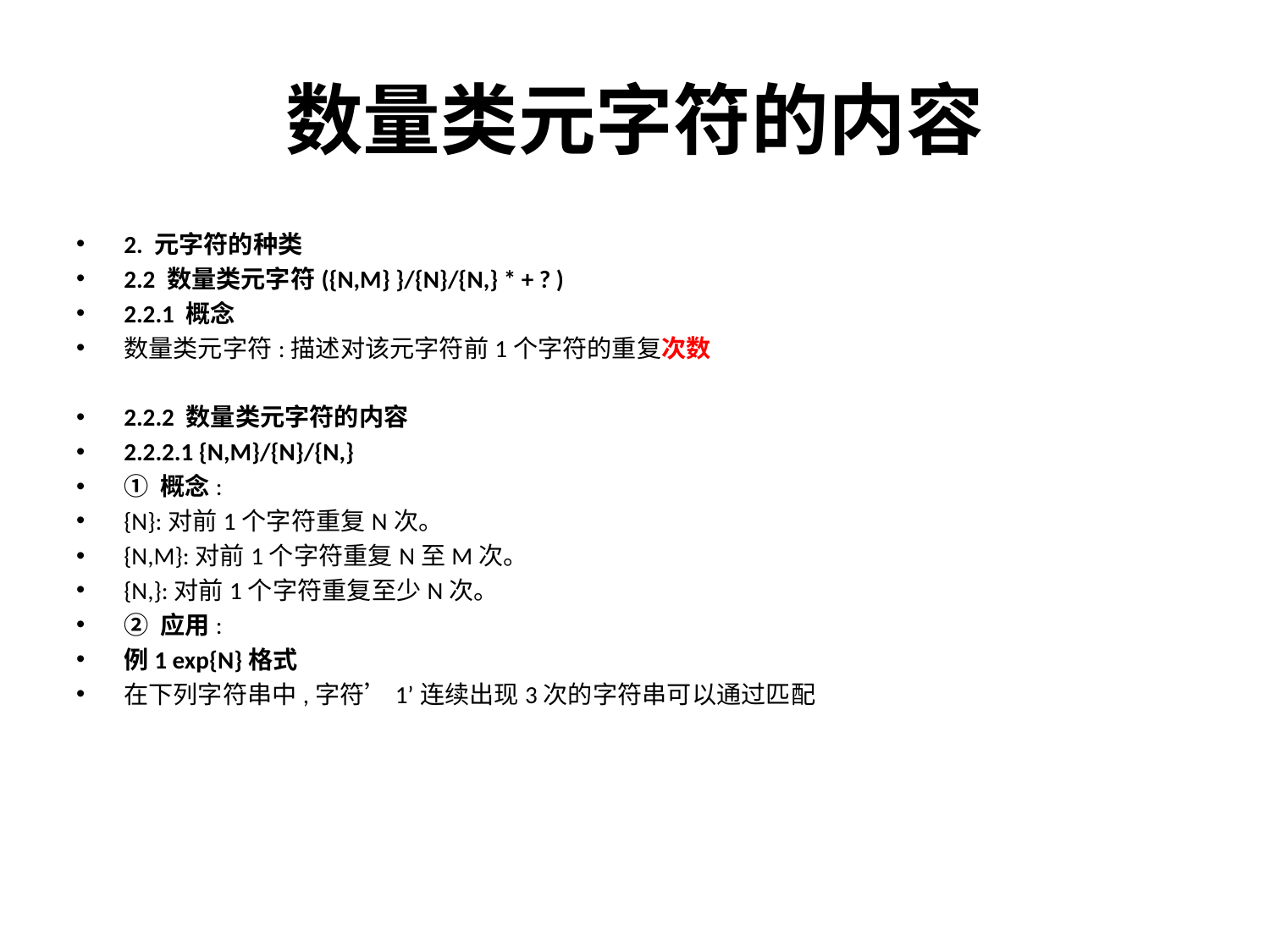

# 数量类元字符的内容
2. 元字符的种类
2.2 数量类元字符({N,M} }/{N}/{N,} * + ? )
2.2.1 概念
数量类元字符:描述对该元字符前1个字符的重复次数

2.2.2 数量类元字符的内容
2.2.2.1 {N,M}/{N}/{N,}
① 概念:
{N}:对前1个字符重复N次。
{N,M}:对前1个字符重复N至M次。
{N,}:对前1个字符重复至少N次。
② 应用:
例1 exp{N}格式
在下列字符串中,字符’1’连续出现3次的字符串可以通过匹配